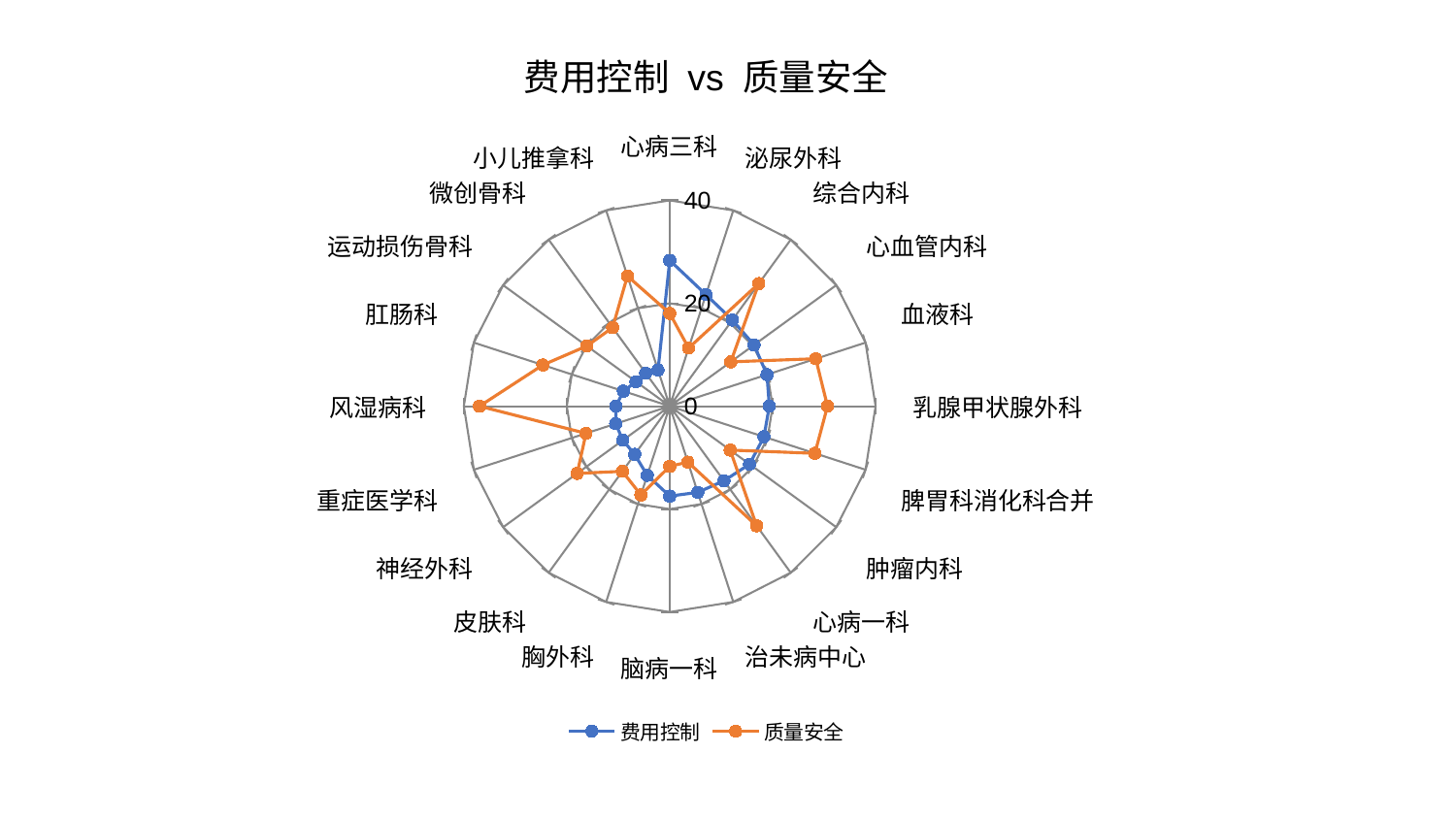

### Chart: 费用控制 vs 质量安全

| Category | 费用控制 | 质量安全 |
|---|---|---|
| 心病三科 | 28.33549672892363 | 18.045844052188382 |
| 泌尿外科 | 22.79073035388889 | 11.87746343591118 |
| 综合内科 | 20.710184497048164 | 29.458159662506063 |
| 心血管内科 | 20.252832659619504 | 14.681119006867037 |
| 血液科 | 19.879464323959592 | 29.841721850117633 |
| 乳腺甲状腺外科 | 19.356063072313052 | 30.6592427517545 |
| 脾胃科消化科合并 | 19.25148846260517 | 29.668023213286357 |
| 肿瘤内科 | 19.17685948828122 | 14.528396162146672 |
| 心病一科 | 17.92566299385592 | 28.741537380586497 |
| 治未病中心 | 17.615075128901783 | 11.43934495918681 |
| 脑病一科 | 17.478755369863688 | 11.692167692175817 |
| 胸外科 | 14.129533747170752 | 18.135550664658453 |
| 皮肤科 | 11.583699756714699 | 15.66018274591359 |
| 神经外科 | 11.25371535644407 | 22.228052730683277 |
| 重症医学科 | 11.042831005355508 | 17.102533690301684 |
| 风湿病科 | 10.432699541613845 | 36.953960769331104 |
| 肛肠科 | 9.462442618855578 | 25.92079589459813 |
| 运动损伤骨科 | 8.105524948910592 | 19.910027416959213 |
| 微创骨科 | 7.941015474835715 | 18.872107871140617 |
| 小儿推拿科 | 7.3871023200014205 | 26.602594222074245 |
40